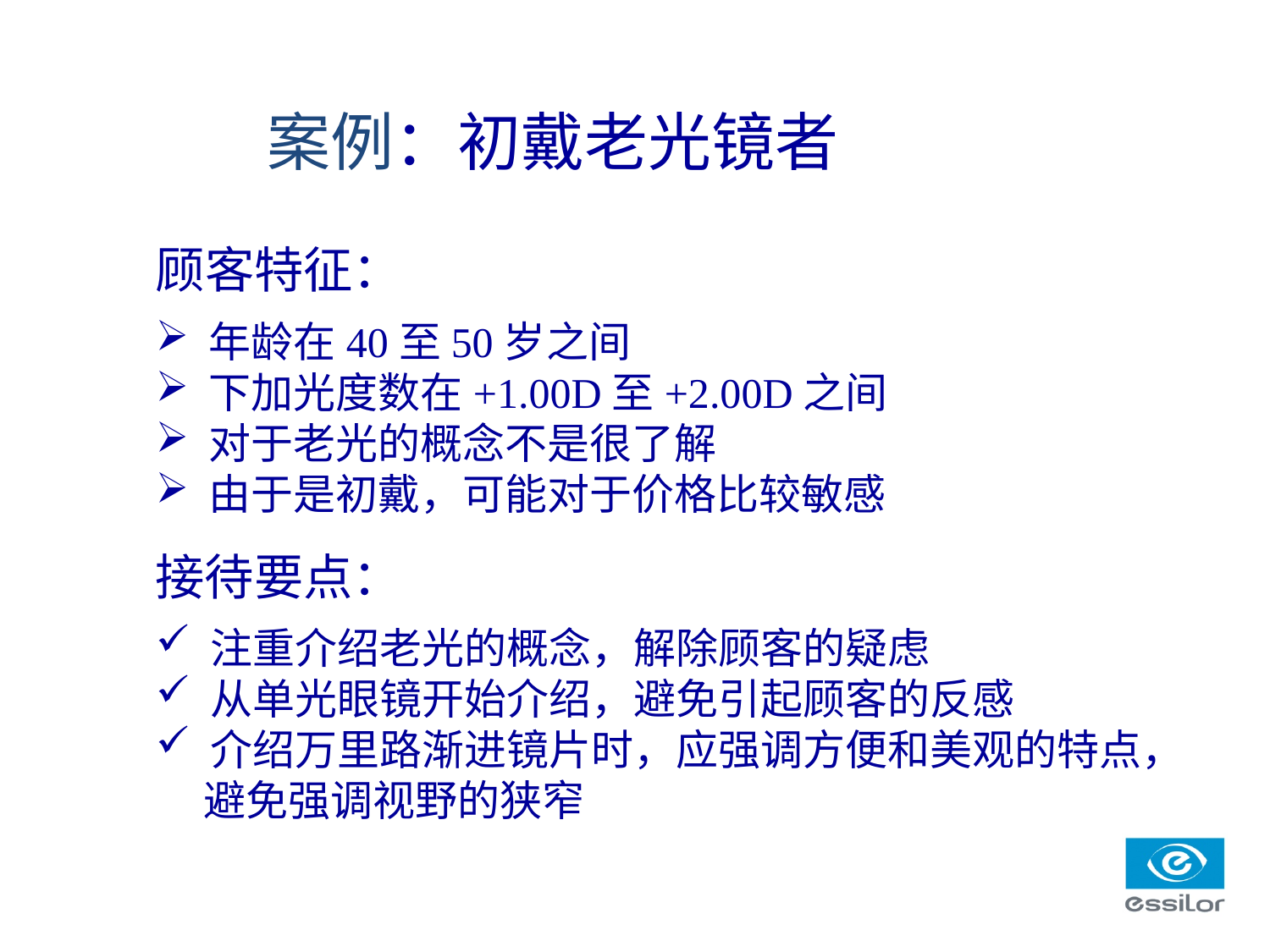

案例：初戴老光镜者
顾客特征：

 年龄在40至50岁之间
 下加光度数在+1.00D至+2.00D之间
 对于老光的概念不是很了解
 由于是初戴，可能对于价格比较敏感
接待要点：

 注重介绍老光的概念，解除顾客的疑虑
 从单光眼镜开始介绍，避免引起顾客的反感
 介绍万里路渐进镜片时，应强调方便和美观的特点，
    避免强调视野的狭窄